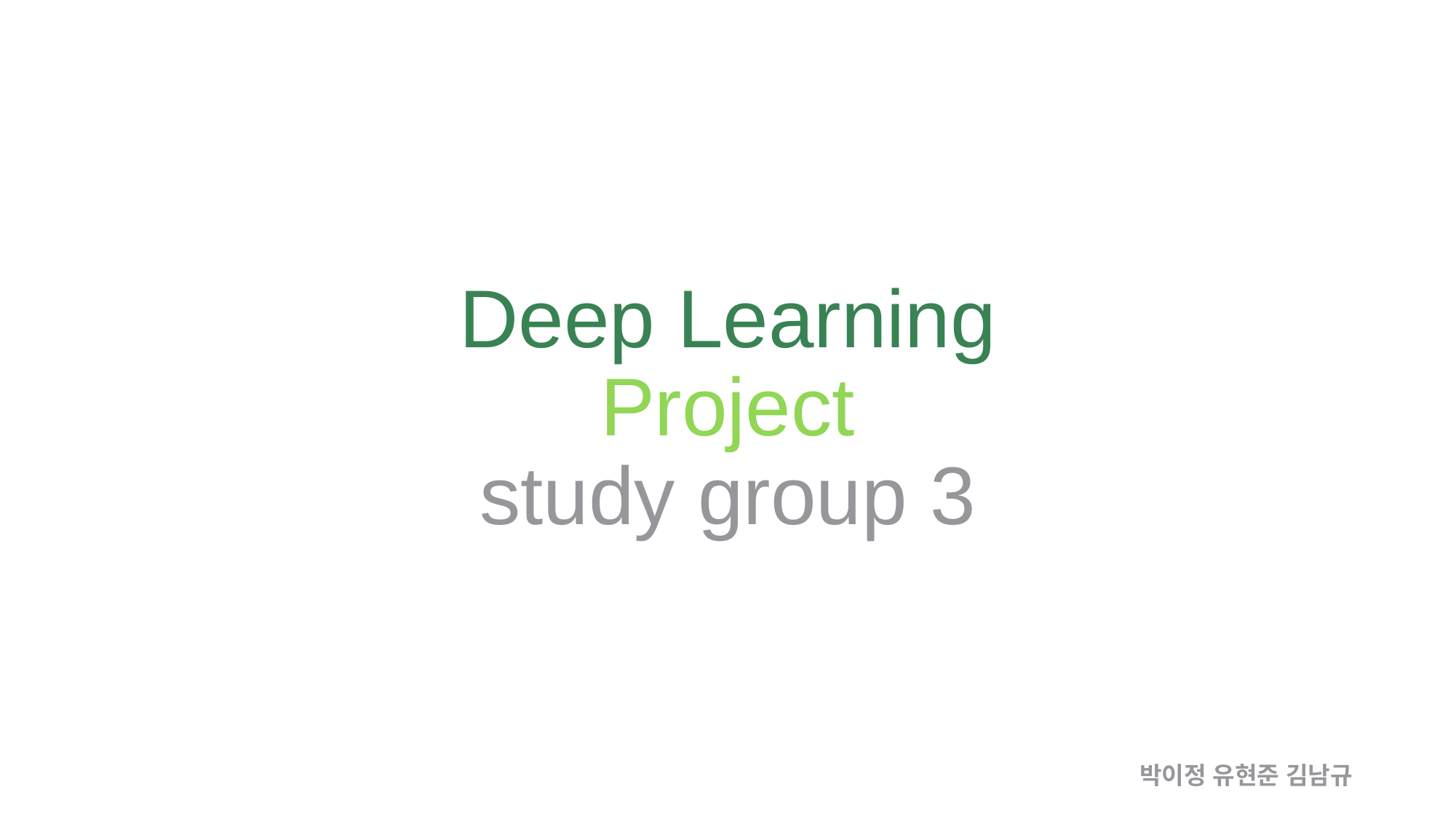

Deep Learning Project
study group 3
박이정 유현준 김남규